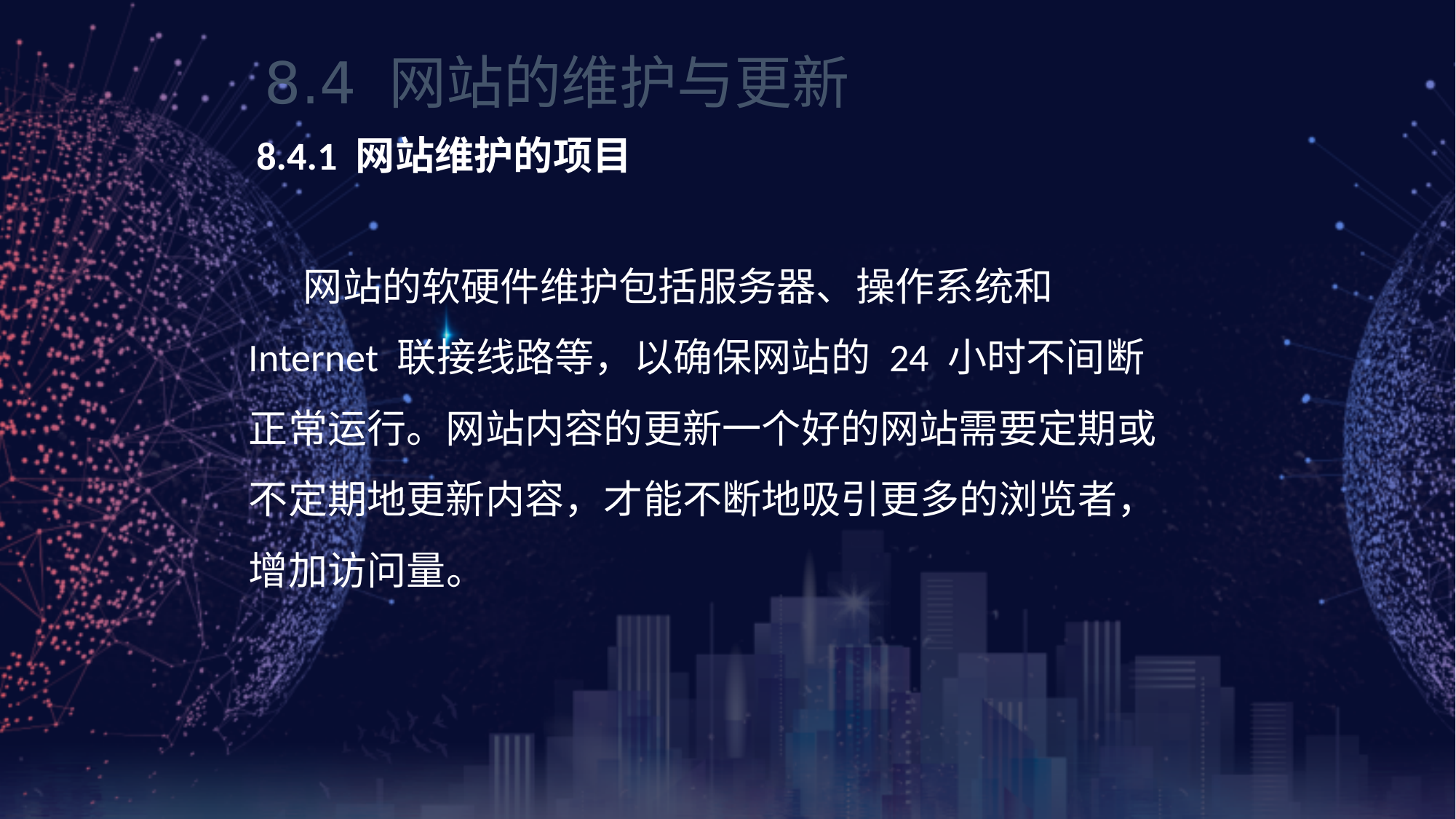

《网页设计与制作案例教程》（第3版）
8.4 网站的维护与更新
8.4.1 网站维护的项目
网站的软硬件维护包括服务器、操作系统和 Internet 联接线路等，以确保网站的 24 小时不间断正常运行。网站内容的更新一个好的网站需要定期或不定期地更新内容，才能不断地吸引更多的浏览者，增加访问量。